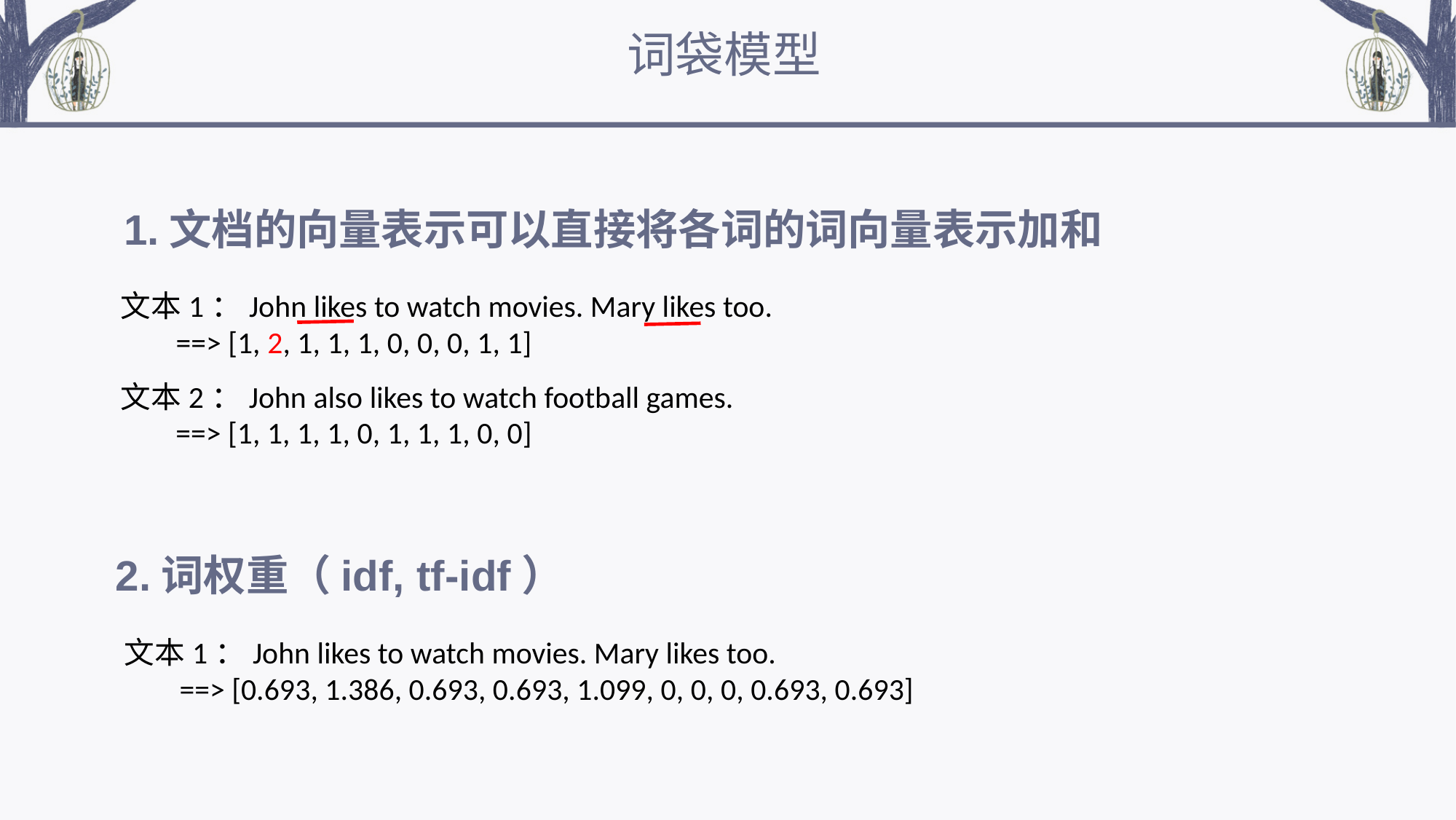

词袋模型

1.文档的向量表示可以直接将各词的词向量表示加和
文本1：John likes to watch movies. Mary likes too.
        ==> [1, 2, 1, 1, 1, 0, 0, 0, 1, 1]
文本2：John also likes to watch football games.
        ==> [1, 1, 1, 1, 0, 1, 1, 1, 0, 0]
2.词权重（idf, tf-idf）
文本1：John likes to watch movies. Mary likes too.
        ==> [0.693, 1.386, 0.693, 0.693, 1.099, 0, 0, 0, 0.693, 0.693]